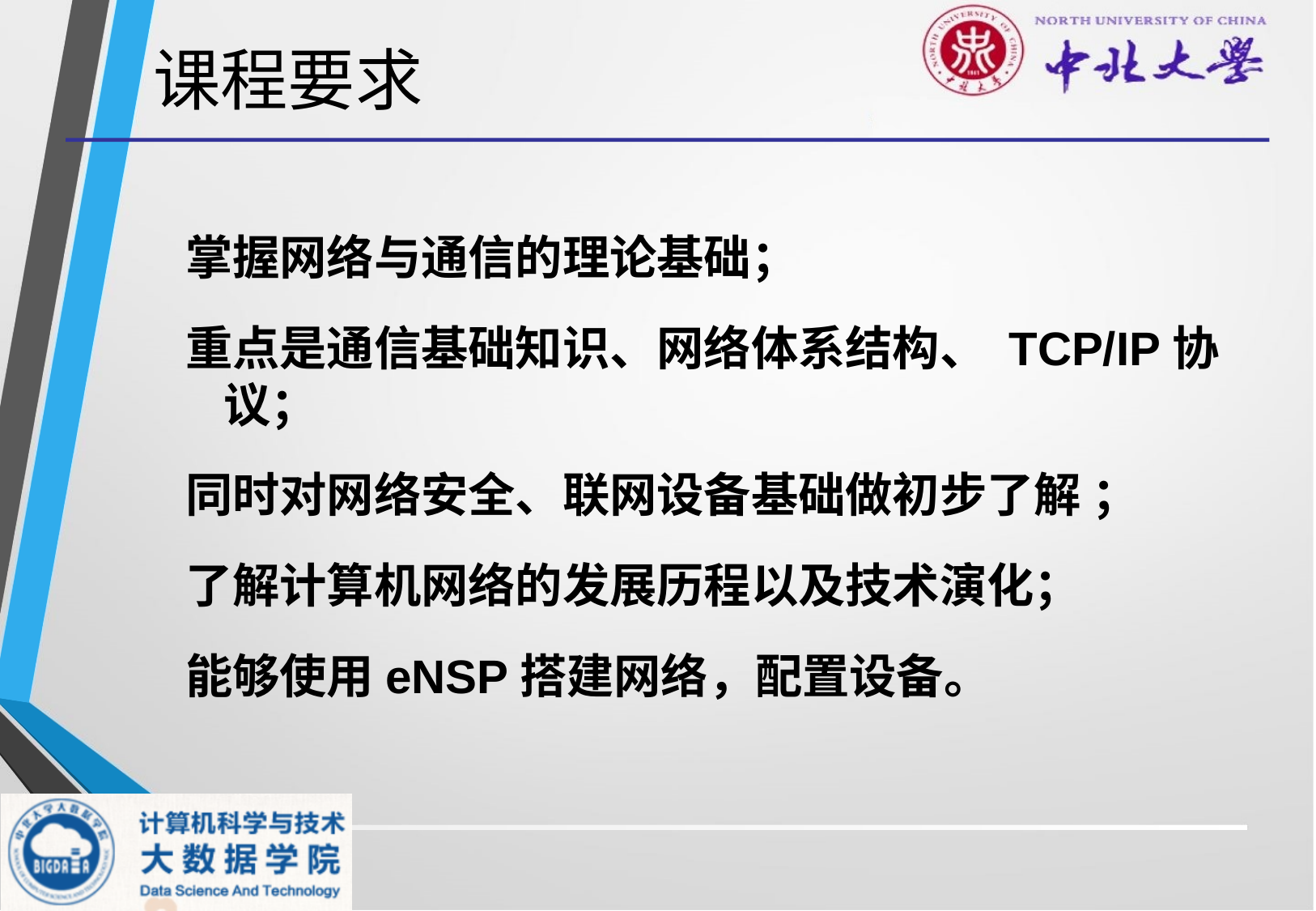

# 课程要求
掌握网络与通信的理论基础；
重点是通信基础知识、网络体系结构、 TCP/IP协议；
同时对网络安全、联网设备基础做初步了解 ；
了解计算机网络的发展历程以及技术演化；
能够使用eNSP搭建网络，配置设备。

4